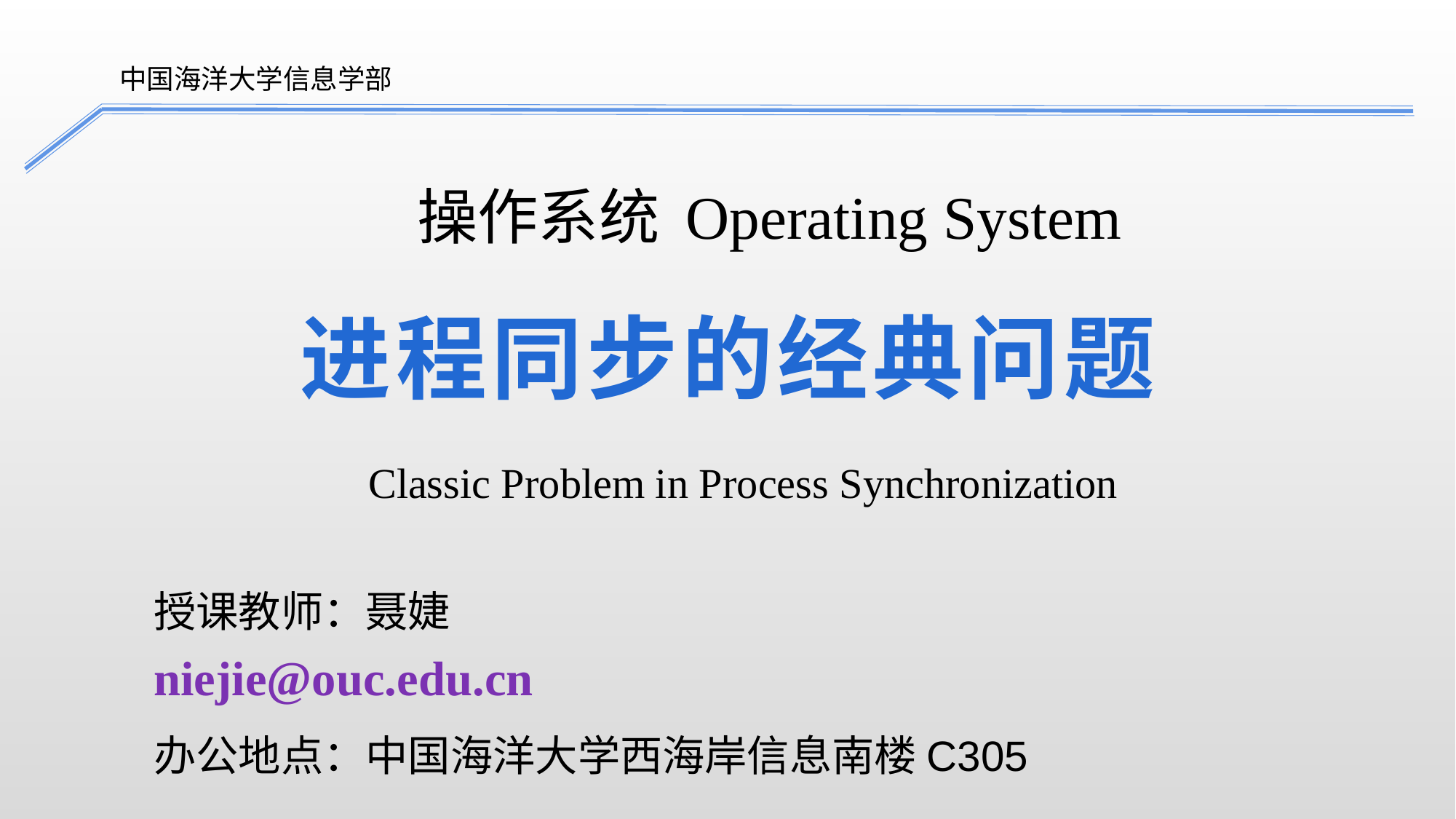

中国海洋大学信息学部
# 进程同步的经典问题
操作系统  Operating System
Classic Problem in Process Synchronization
授课教师：聂婕

niejie@ouc.edu.cn
办公地点：中国海洋大学西海岸信息南楼C305